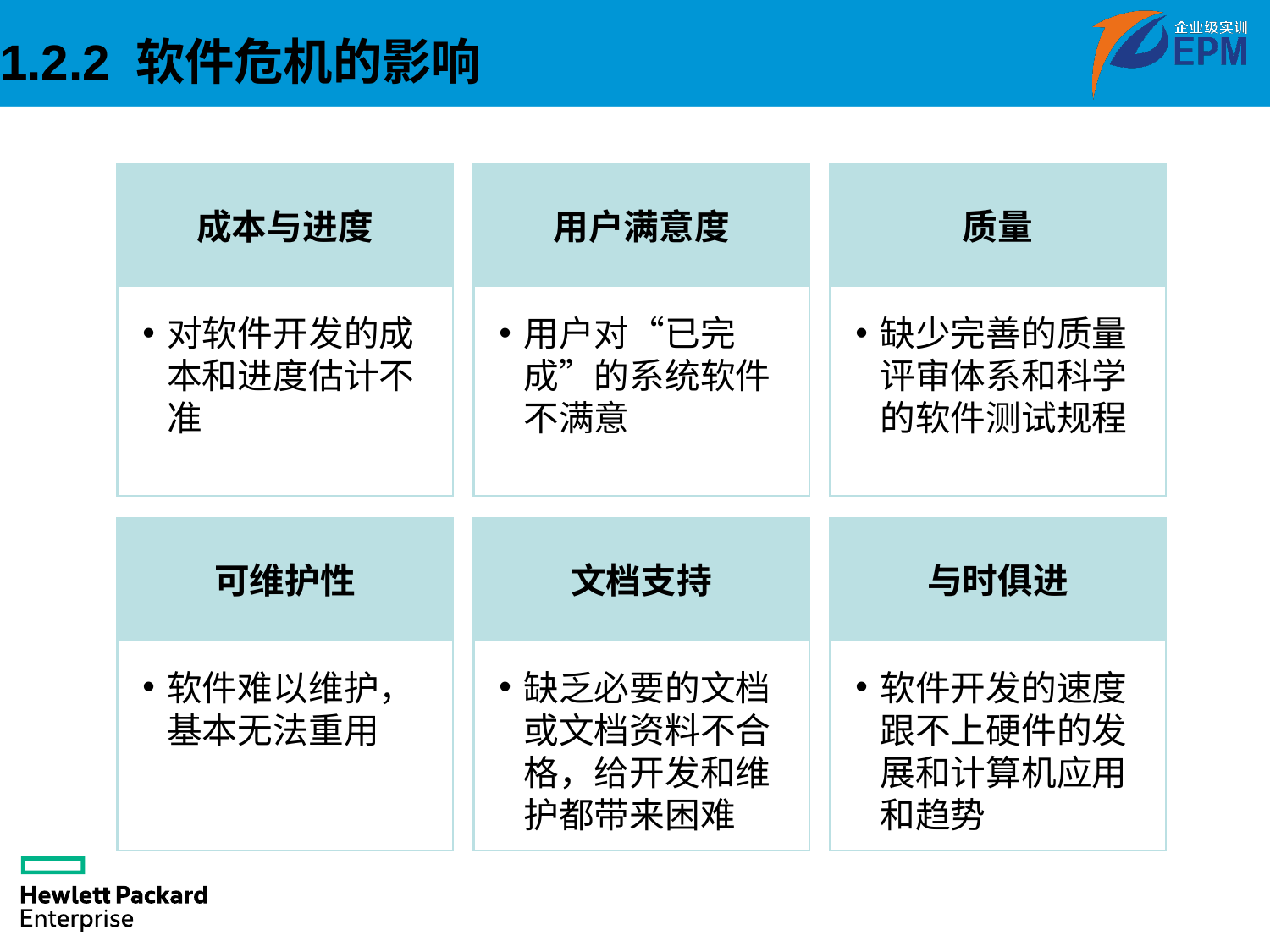

1.2.2 软件危机的影响
成本与进度
用户满意度
质量
对软件开发的成本和进度估计不准
用户对“已完成”的系统软件不满意
缺少完善的质量评审体系和科学的软件测试规程
可维护性
文档支持
与时俱进
软件难以维护，基本无法重用
缺乏必要的文档或文档资料不合格，给开发和维护都带来困难
软件开发的速度跟不上硬件的发展和计算机应用和趋势